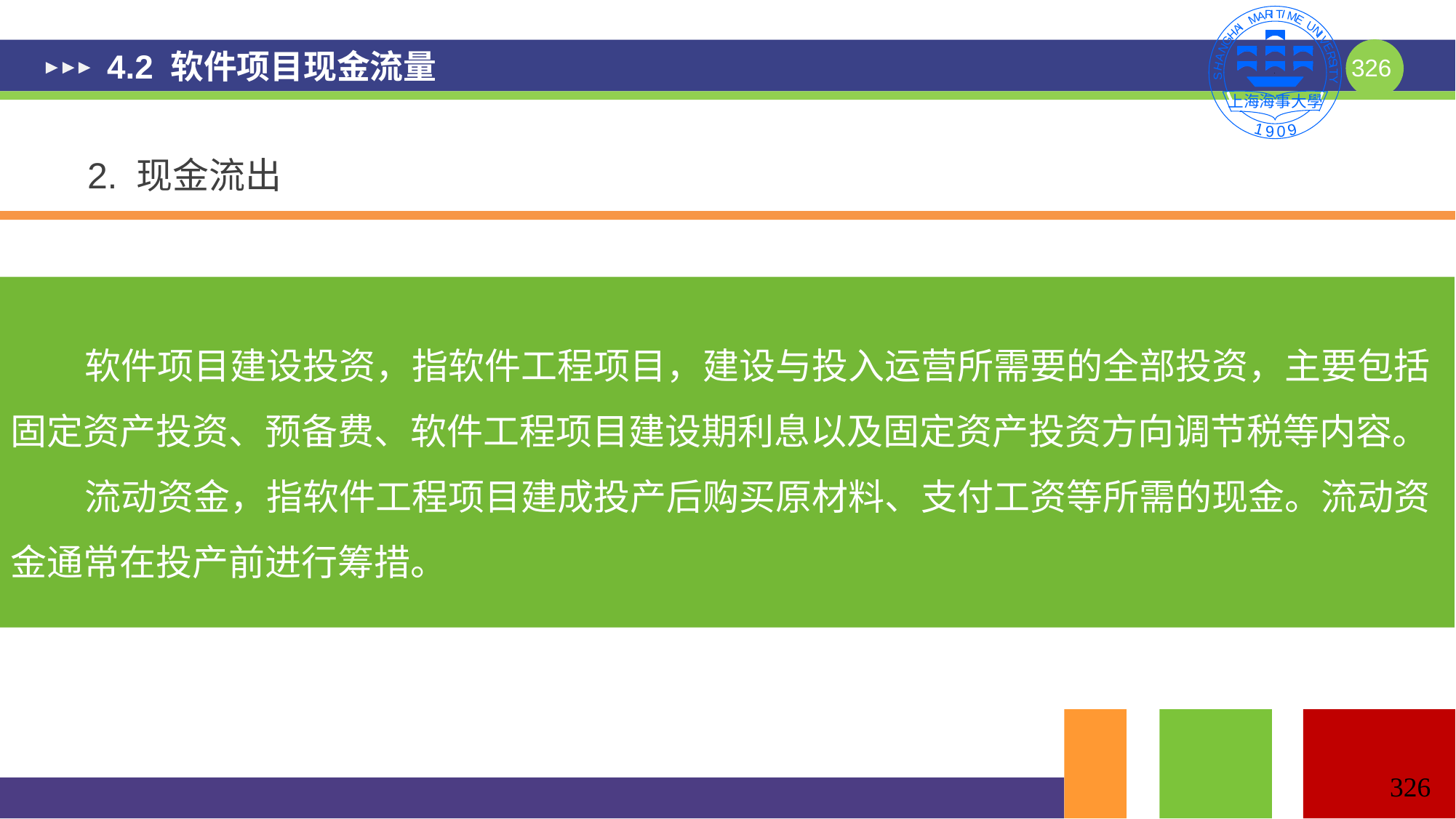

# 4.2 软件项目现金流量
2. 现金流出

        软件项目建设投资，指软件工程项目，建设与投入运营所需要的全部投资，主要包括固定资产投资、预备费、软件工程项目建设期利息以及固定资产投资方向调节税等内容。
        流动资金，指软件工程项目建成投产后购买原材料、支付工资等所需的现金。流动资金通常在投产前进行筹措。

326

326